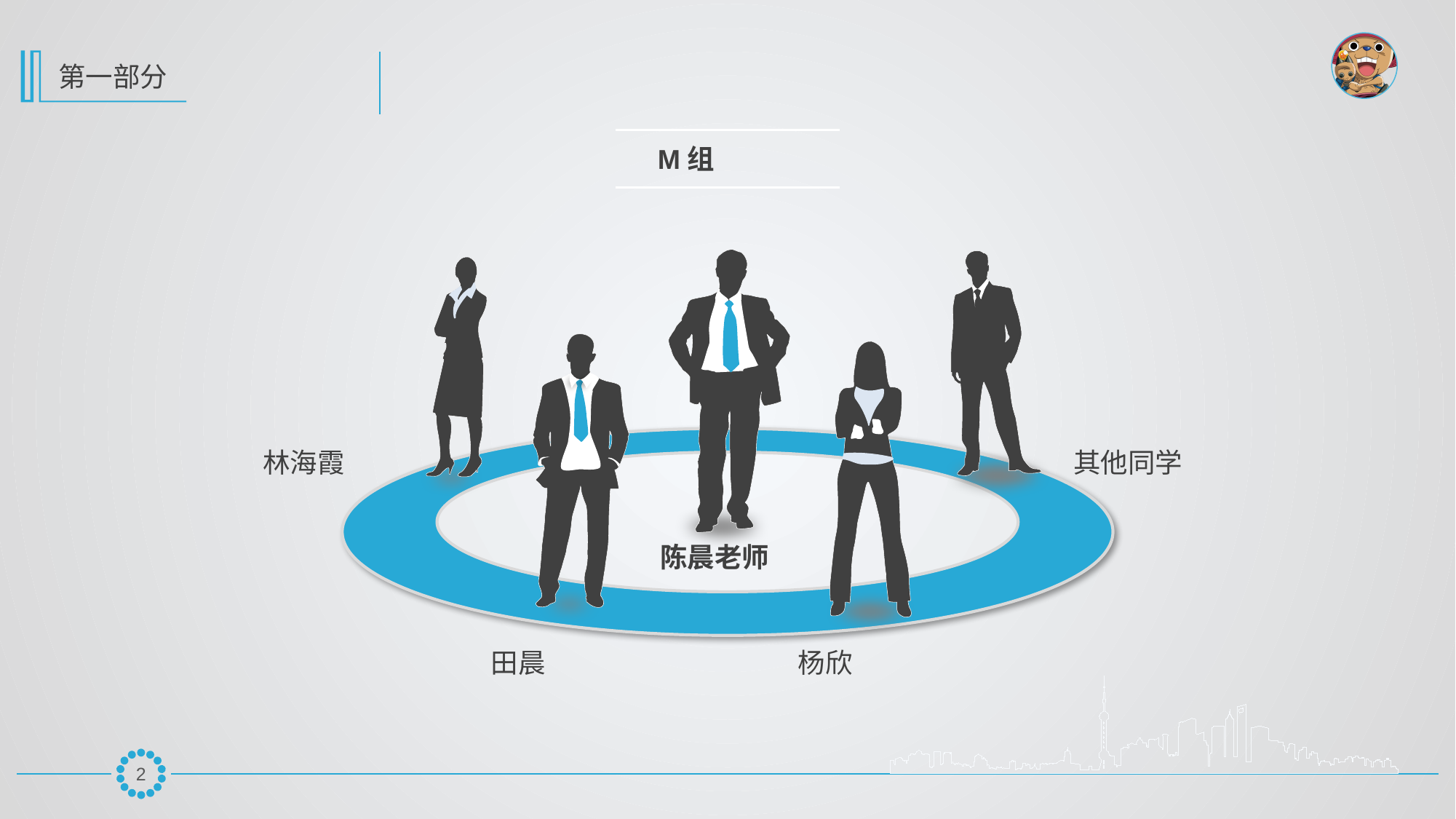

M组

林海霞
其他同学

陈晨老师

田晨
杨欣
2